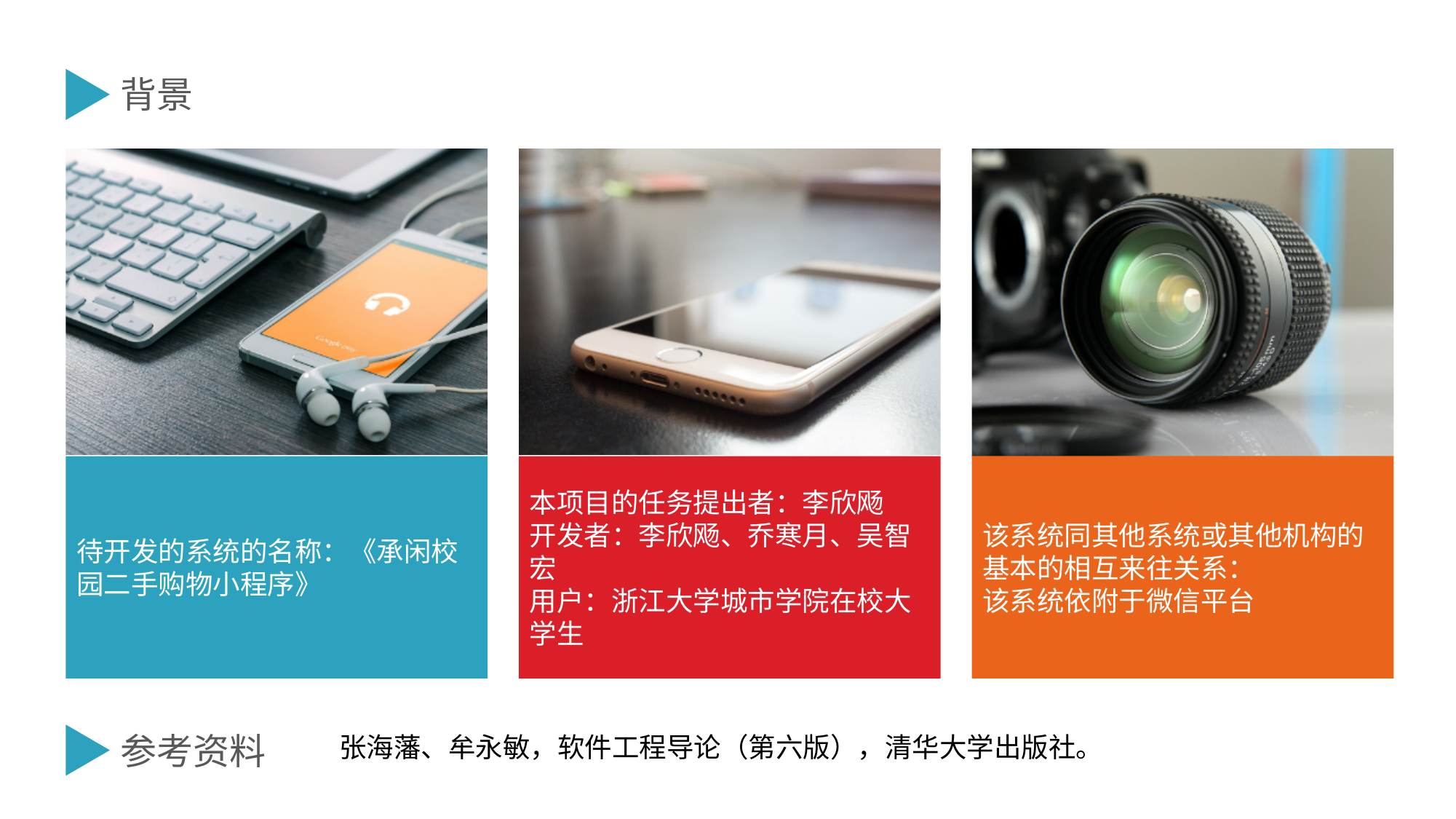

背景

该系统同其他系统或其他机构的基本的相互来往关系：
该系统依附于微信平台
本项目的任务提出者：李欣飏
开发者：李欣飏、乔寒月、吴智宏
用户：浙江大学城市学院在校大学生
待开发的系统的名称：《承闲校园二手购物小程序》
参考资料
张海藩、牟永敏，软件工程导论（第六版），清华大学出版社。